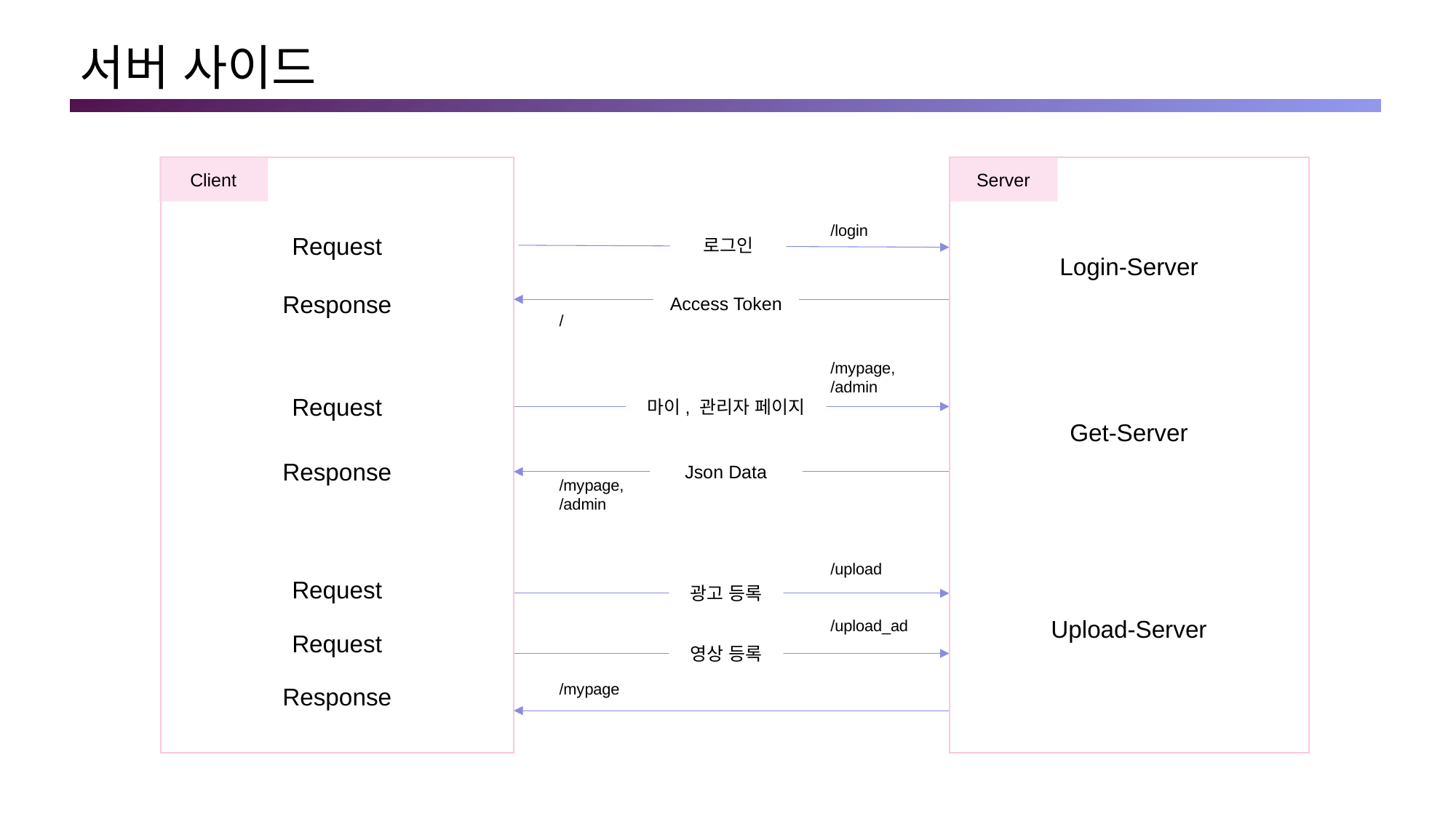

# 서버 사이드
Client
Server
/login
Request
로그인
Login-Server

Response
Access Token
/
/mypage,
/admin
Request
마이, 관리자 페이지
Get-Server
Response
Json Data
/mypage,
/admin
/upload
Request
Request
Response
광고 등록
Upload-Server
/upload_ad
영상 등록
/mypage